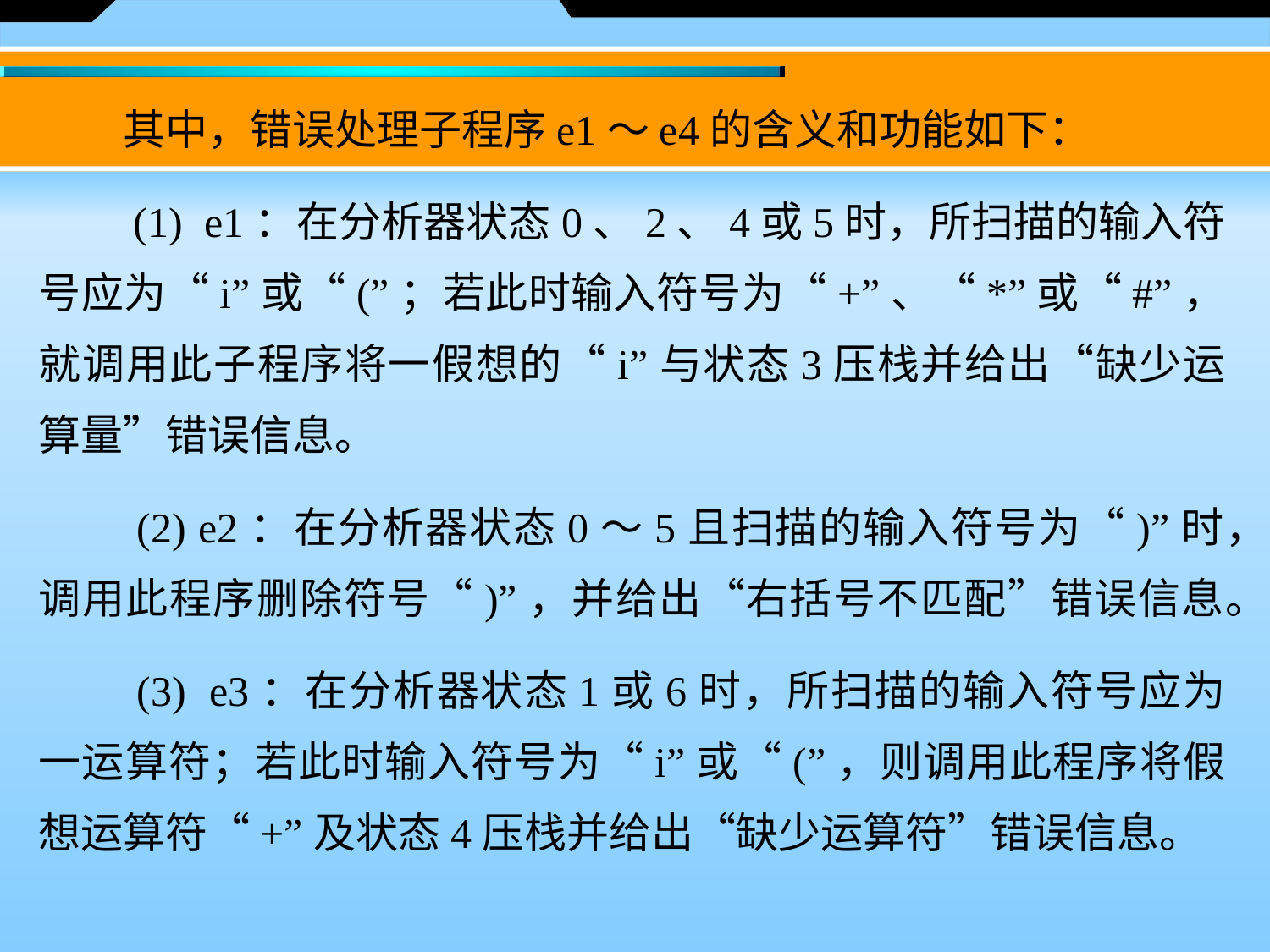

其中，错误处理子程序e1～e4的含义和功能如下：
　　(1)  e1：在分析器状态0、2、4或5时，所扫描的输入符号应为“i”或“(”；若此时输入符号为“+”、“*”或“#”，就调用此子程序将一假想的“i”与状态3压栈并给出“缺少运算量”错误信息。
　　(2) e2：在分析器状态0～5且扫描的输入符号为“)”时，调用此程序删除符号“)”，并给出“右括号不匹配”错误信息。
　　(3)  e3：在分析器状态1或6时，所扫描的输入符号应为一运算符；若此时输入符号为“i”或“(”，则调用此程序将假想运算符“+”及状态4压栈并给出“缺少运算符”错误信息。